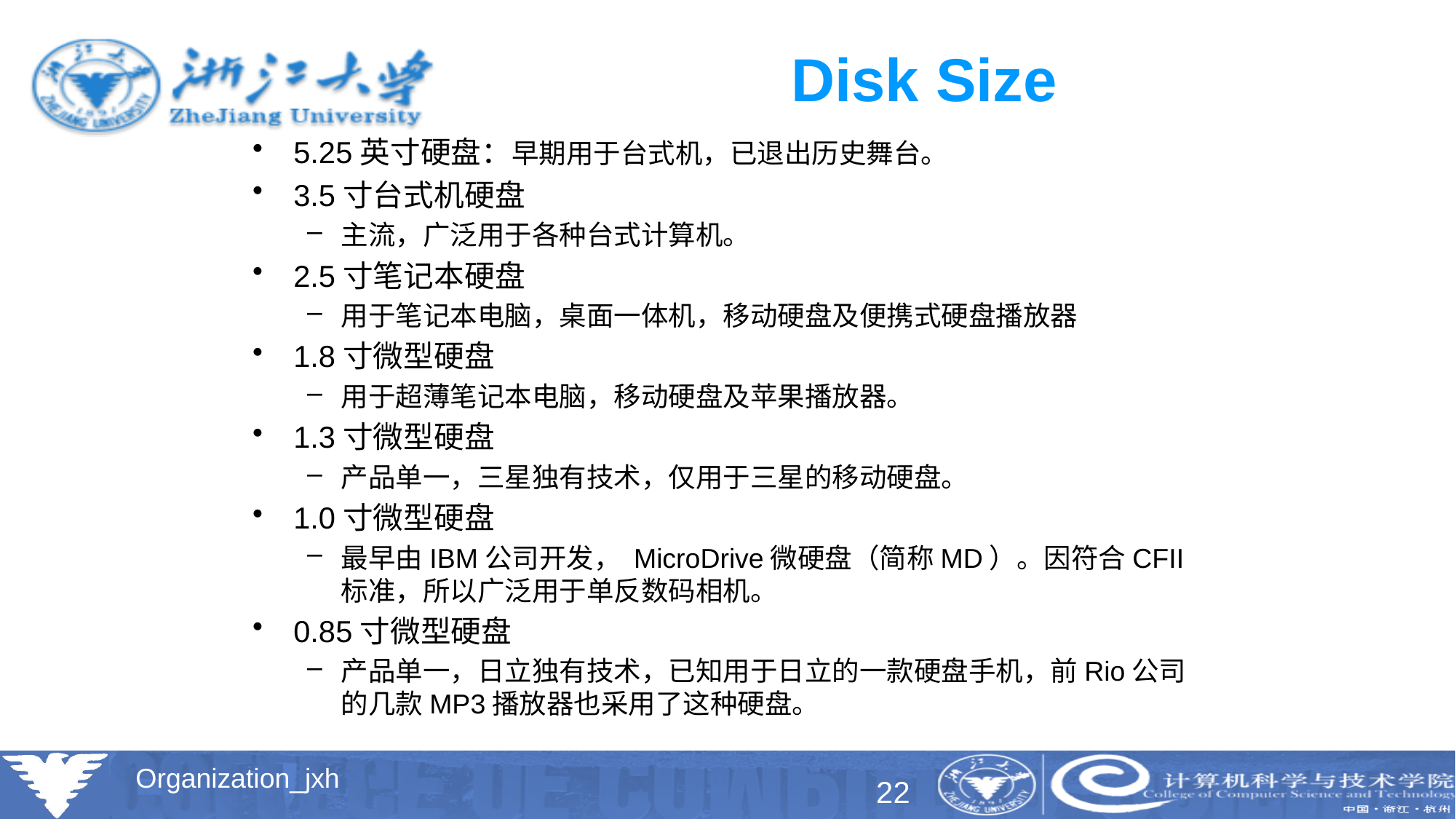

# Disk Size
5.25英寸硬盘：早期用于台式机，已退出历史舞台。
3.5寸台式机硬盘
主流，广泛用于各种台式计算机。
2.5寸笔记本硬盘
用于笔记本电脑，桌面一体机，移动硬盘及便携式硬盘播放器
1.8寸微型硬盘
用于超薄笔记本电脑，移动硬盘及苹果播放器。
1.3寸微型硬盘
产品单一，三星独有技术，仅用于三星的移动硬盘。
1.0寸微型硬盘
最早由IBM公司开发， MicroDrive微硬盘（简称MD）。因符合CFII标准，所以广泛用于单反数码相机。
0.85寸微型硬盘
产品单一，日立独有技术，已知用于日立的一款硬盘手机，前Rio公司的几款MP3播放器也采用了这种硬盘。